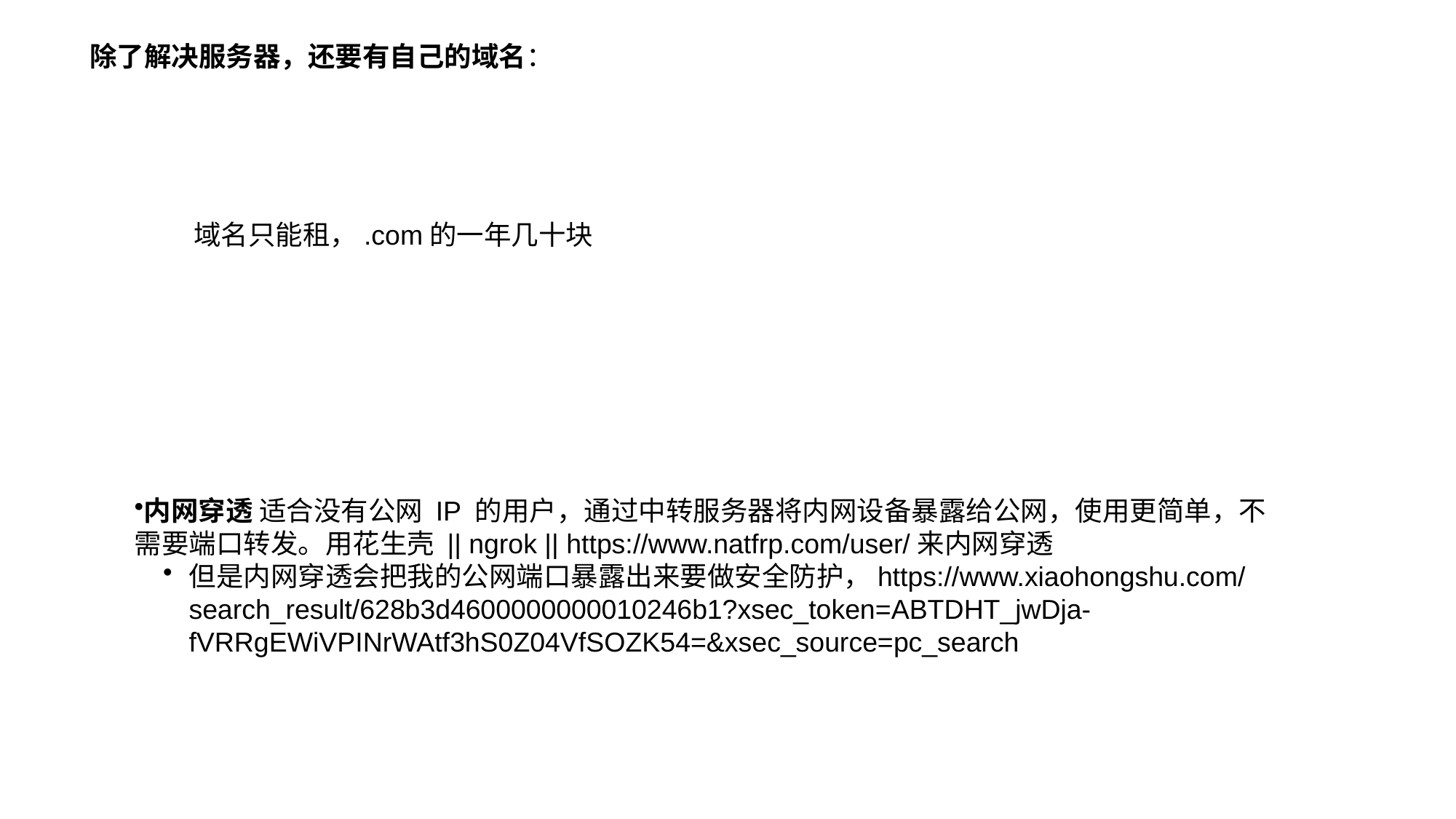

除了解决服务器，还要有自己的域名：
域名只能租，.com的一年几十块
内网穿透 适合没有公网 IP 的用户，通过中转服务器将内网设备暴露给公网，使用更简单，不需要端口转发。用花生壳 || ngrok || https://www.natfrp.com/user/来内网穿透
但是内网穿透会把我的公网端口暴露出来要做安全防护，https://www.xiaohongshu.com/search_result/628b3d4600000000010246b1?xsec_token=ABTDHT_jwDja-fVRRgEWiVPINrWAtf3hS0Z04VfSOZK54=&xsec_source=pc_search